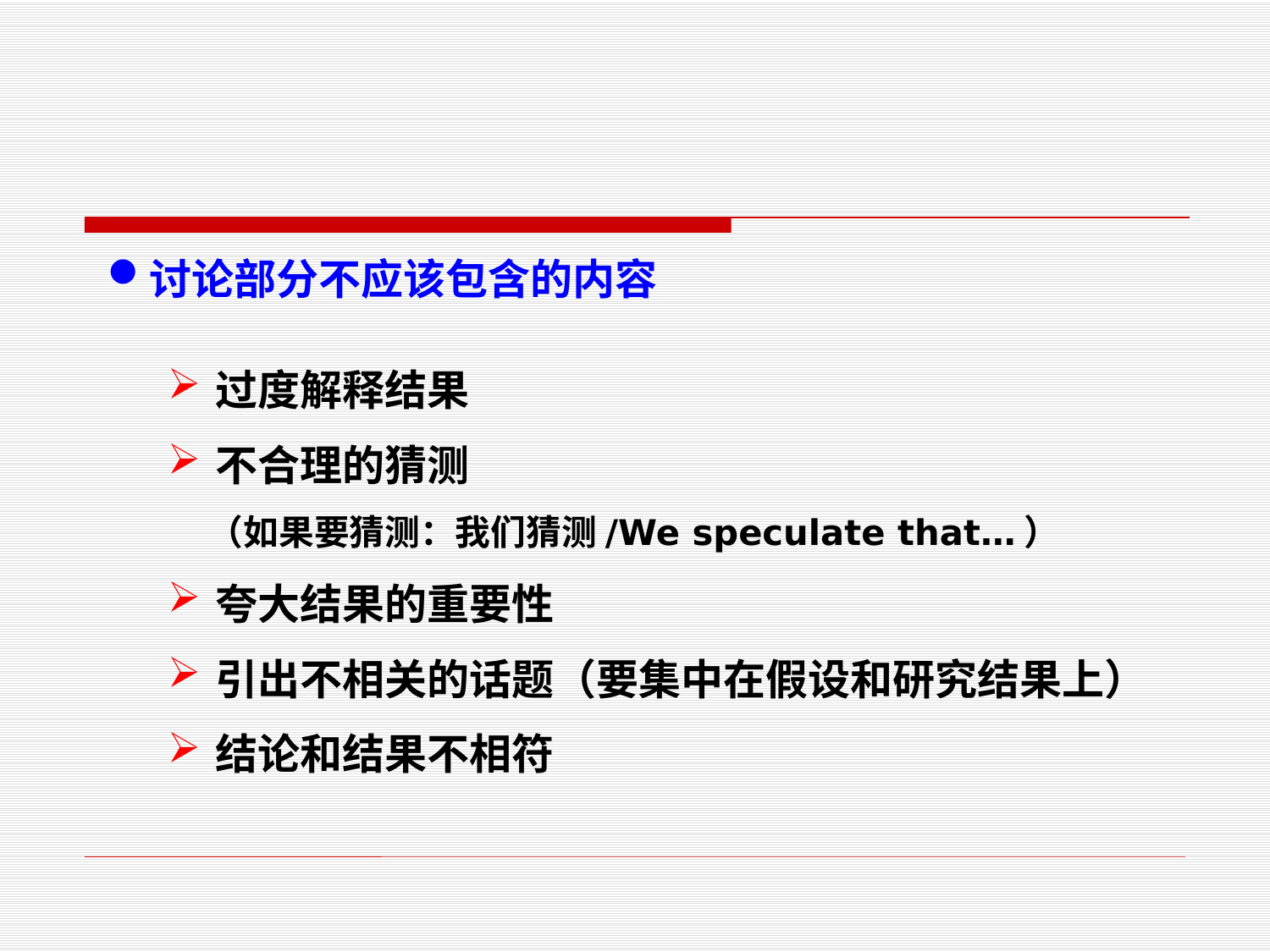

讨论部分不应该包含的内容
过度解释结果
不合理的猜测
    （如果要猜测：我们猜测/We speculate that…）
夸大结果的重要性
引出不相关的话题（要集中在假设和研究结果上）
结论和结果不相符